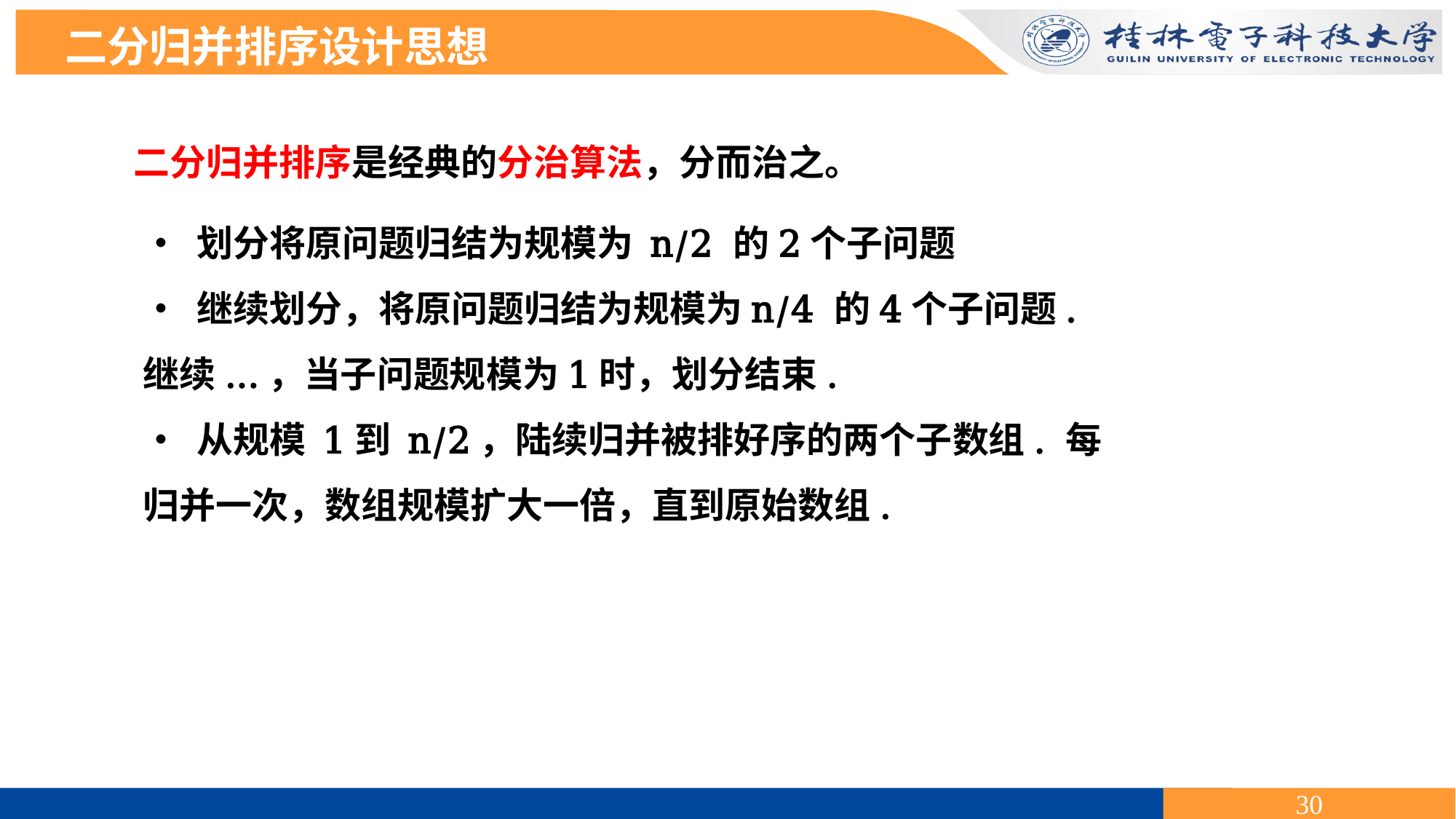

二分归并排序设计思想
二分归并排序是经典的分治算法，分而治之。
• 划分将原问题归结为规模为 n/2 的2个子问题
• 继续划分，将原问题归结为规模为n/4 的4个子问题. 继续...，当子问题规模为1时，划分结束.
• 从规模 1到 n/2，陆续归并被排好序的两个子数组. 每归并一次，数组规模扩大一倍，直到原始数组.